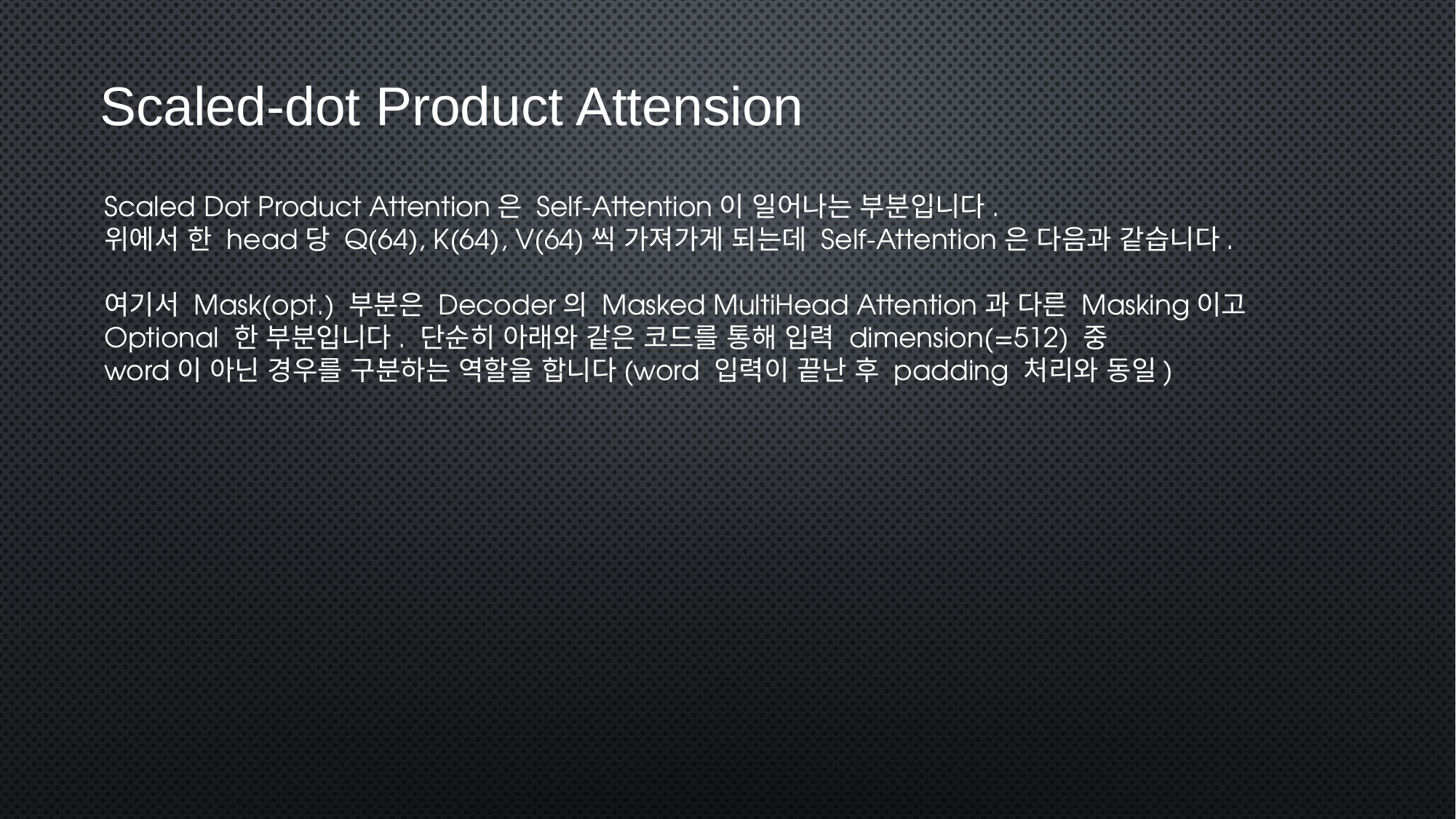

Scaled-dot Product Attension
Scaled Dot Product Attention은 Self-Attention이 일어나는 부분입니다.
위에서 한 head당 Q(64), K(64), V(64)씩 가져가게 되는데 Self-Attention은 다음과 같습니다.

여기서 Mask(opt.) 부분은 Decoder의 Masked MultiHead Attention과 다른 Masking이고
Optional 한 부분입니다. 단순히 아래와 같은 코드를 통해 입력 dimension(=512) 중
word이 아닌 경우를 구분하는 역할을 합니다(word 입력이 끝난 후 padding 처리와 동일)